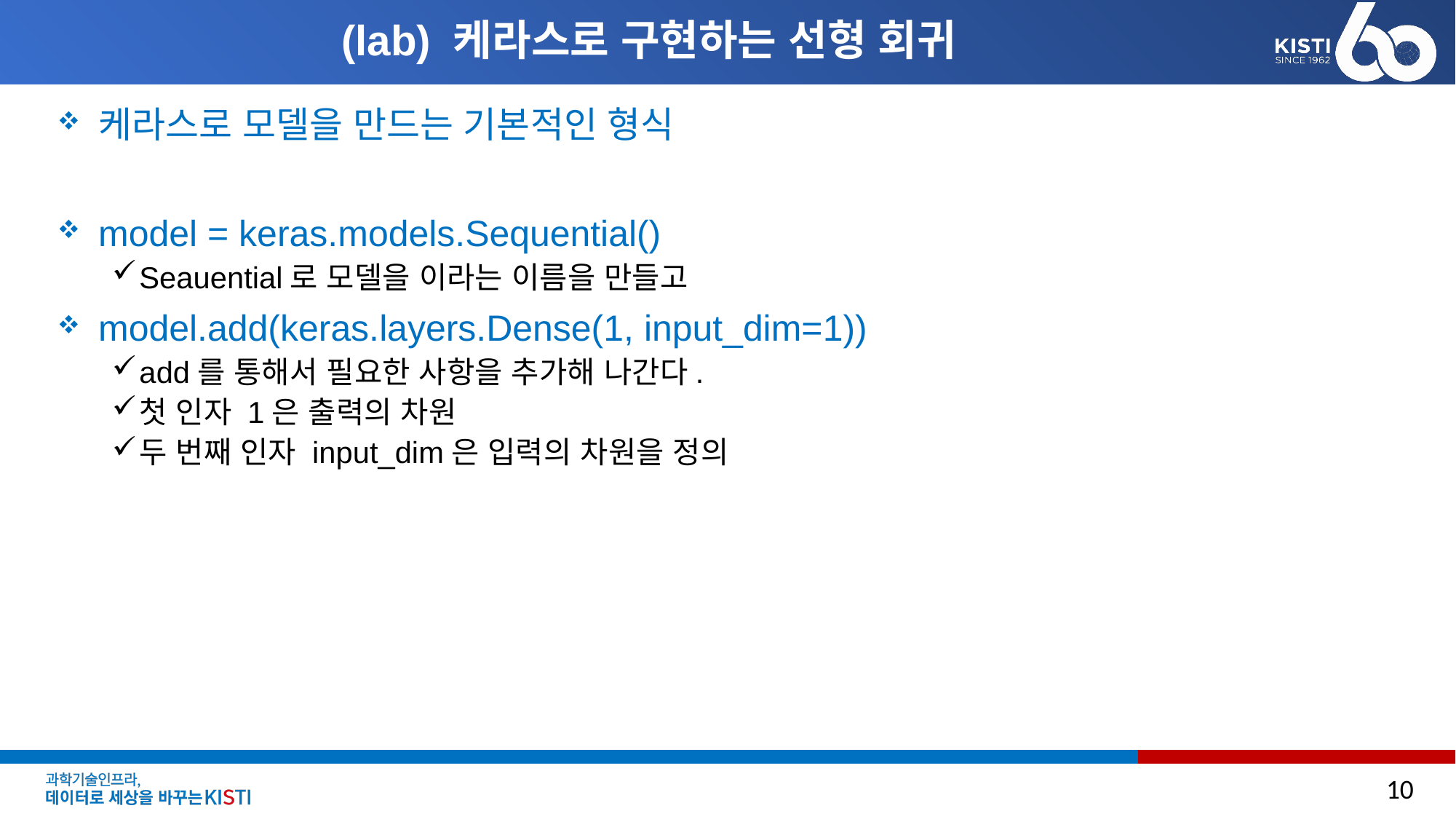

# (lab) 케라스로 구현하는 선형 회귀
케라스로 모델을 만드는 기본적인 형식

model = keras.models.Sequential()
Seauential로 모델을 이라는 이름을 만들고
model.add(keras.layers.Dense(1, input_dim=1))
add를 통해서 필요한 사항을 추가해 나간다.
첫 인자 1은 출력의 차원
두 번째 인자 input_dim은 입력의 차원을 정의

10